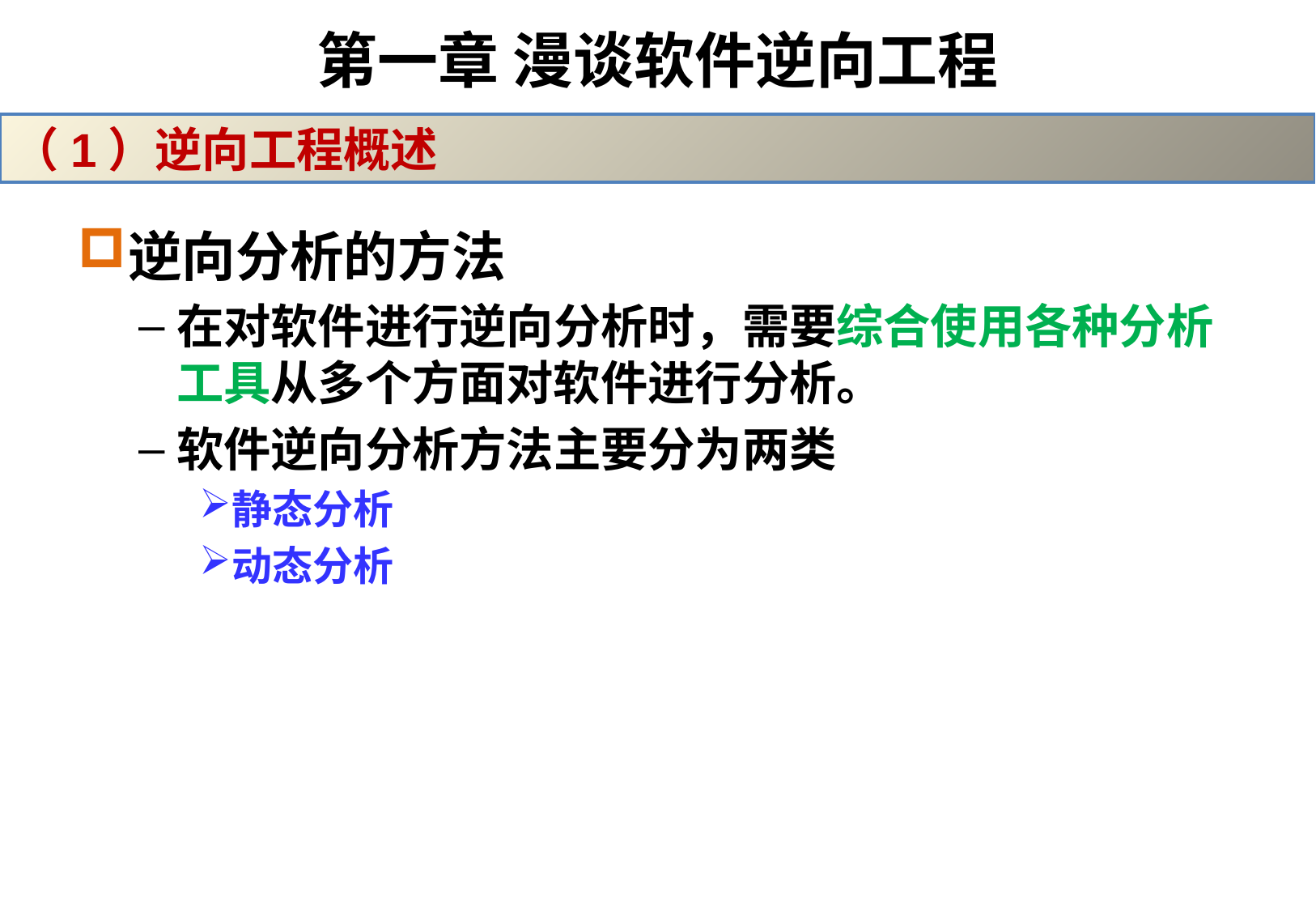

# 第一章 漫谈软件逆向工程
（1）逆向工程概述
逆向分析的方法
在对软件进行逆向分析时，需要综合使用各种分析工具从多个方面对软件进行分析。
软件逆向分析方法主要分为两类
静态分析
动态分析